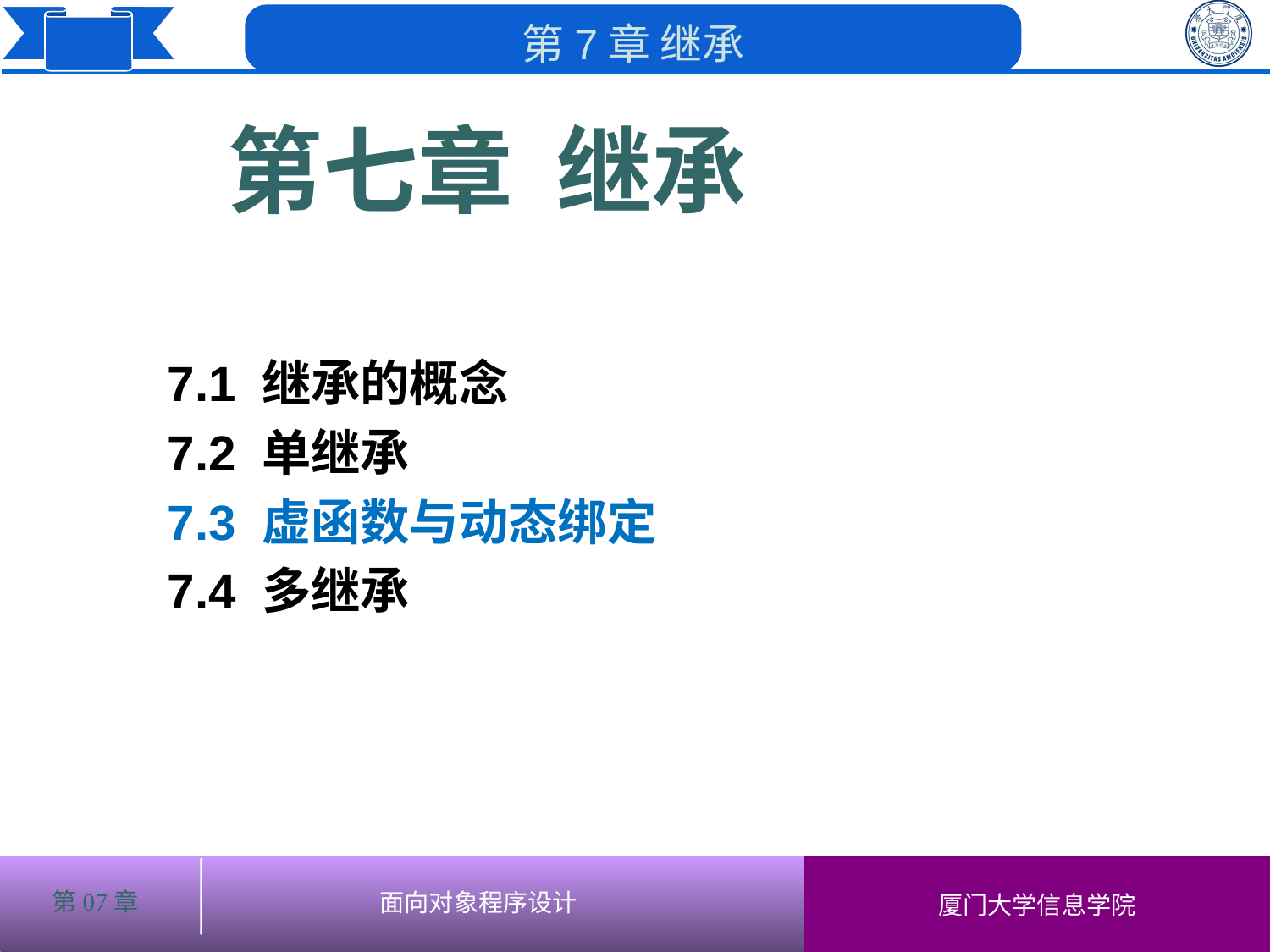

第七章  继承
# 7.1 继承的概念
7.2 单继承
7.3 虚函数与动态绑定
7.4 多继承
1